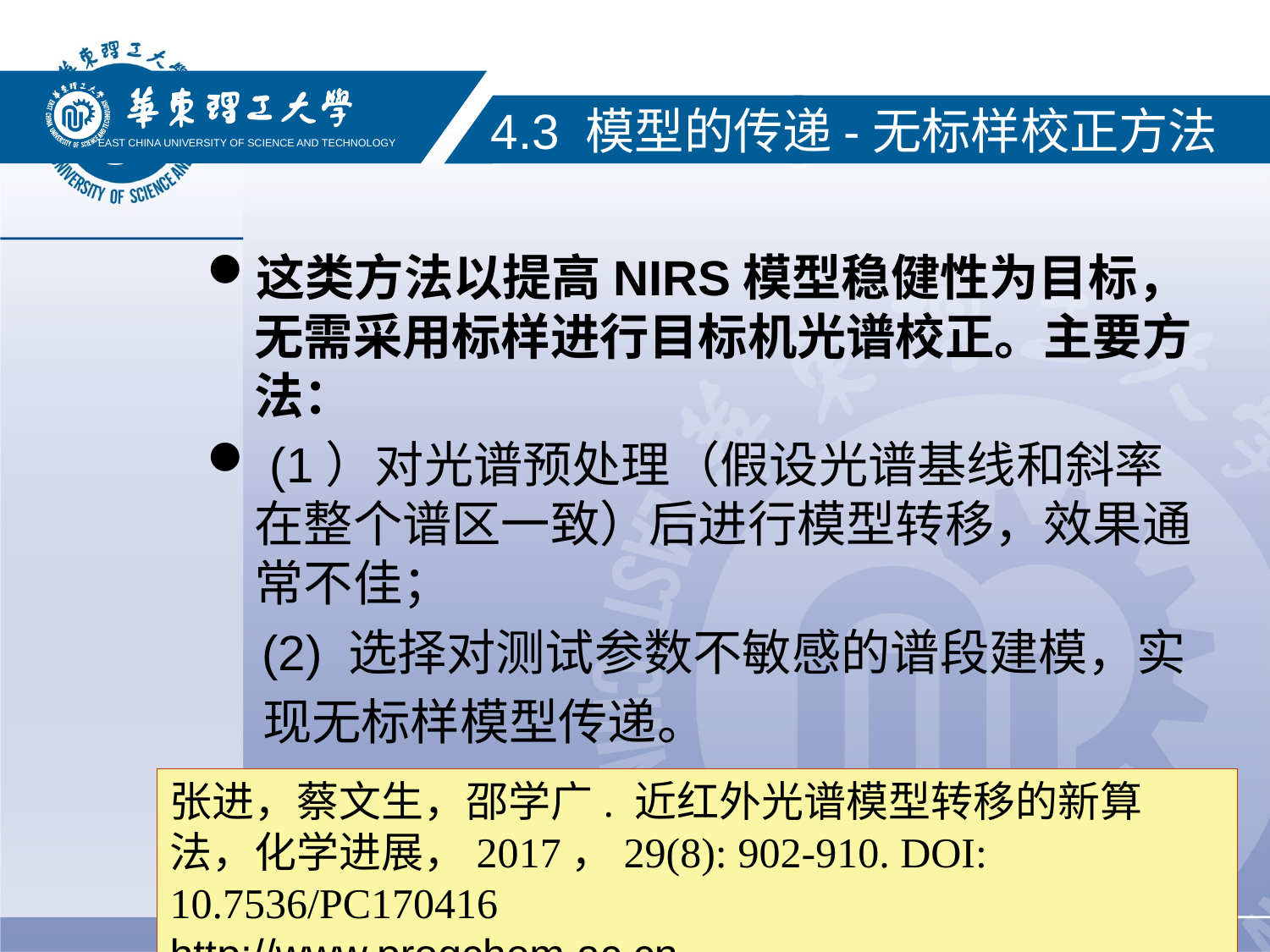

#

EAST CHINA UNIVERSITY OF SCIENCE AND TECHNOLOGY
4.3 模型的传递-无标样校正方法

这类方法以提高NIRS模型稳健性为目标，无需采用标样进行目标机光谱校正。主要方法：
 (1）对光谱预处理（假设光谱基线和斜率在整个谱区一致）后进行模型转移，效果通常不佳；
    (2) 选择对测试参数不敏感的谱段建模，实
    现无标样模型传递。

张进，蔡文生，邵学广. 近红外光谱模型转移的新算法，化学进展，2017，29(8): 902-910. DOI: 10.7536/PC170416
http://www.progchem.ac.cn